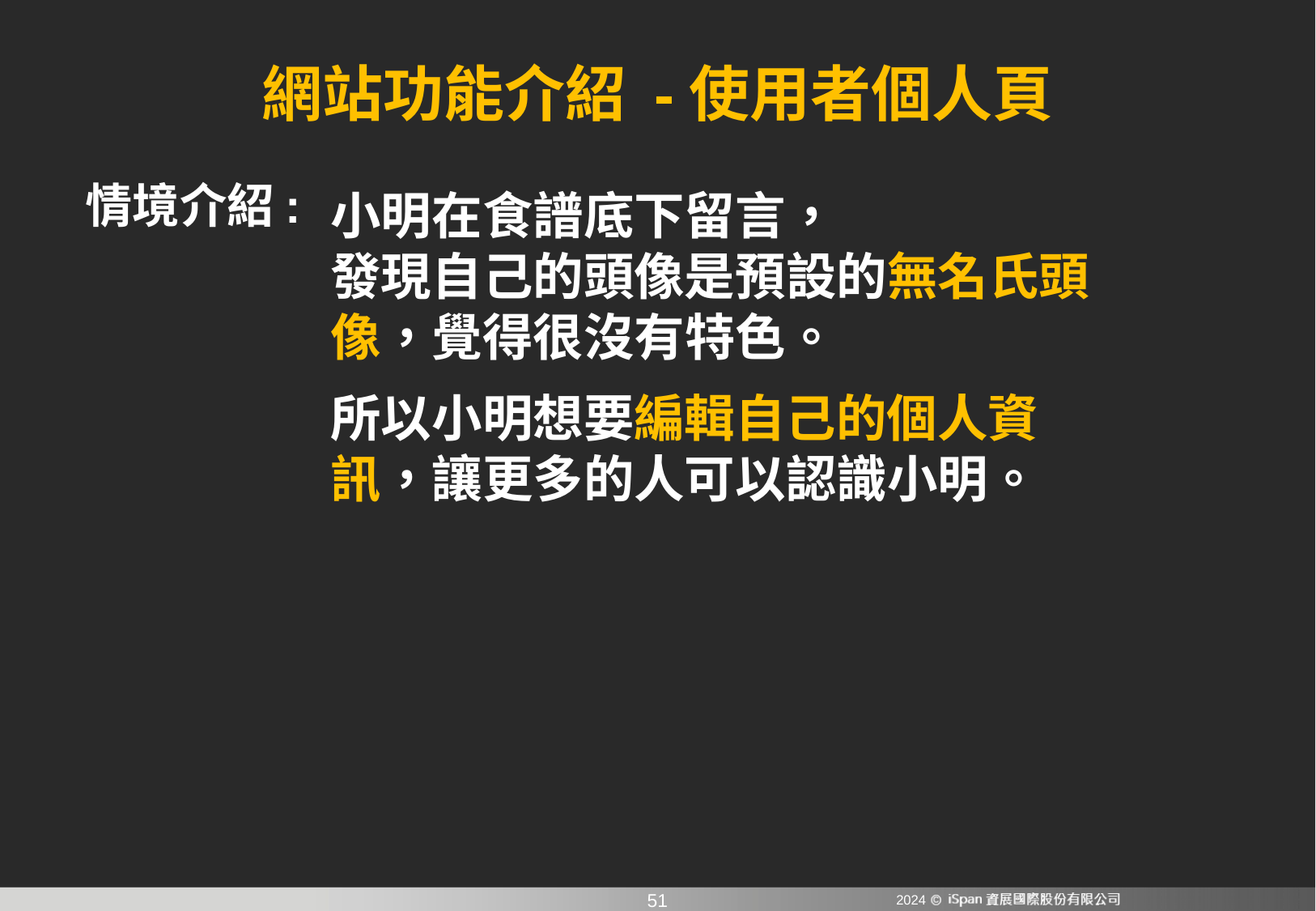

# 網站功能介紹 -使用者個人頁
情境介紹:

小明在食譜底下留言，
發現自己的頭像是預設的無名氏頭像，覺得很沒有特色。
所以小明想要編輯自己的個人資訊，讓更多的人可以認識小明。
2024